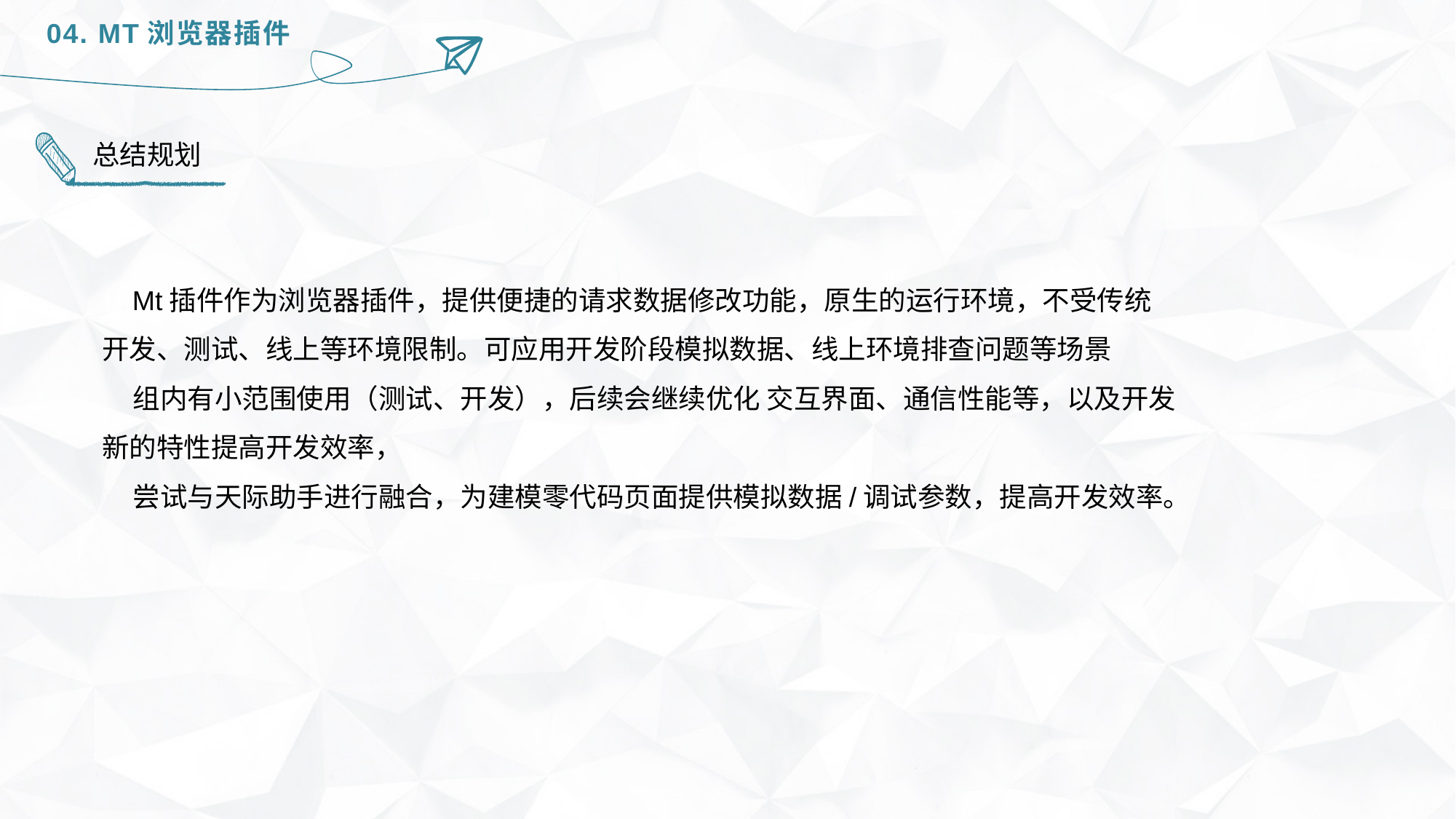

04. MT浏览器插件

总结规划
    Mt插件作为浏览器插件，提供便捷的请求数据修改功能，原生的运行环境，不受传统
开发、测试、线上等环境限制。可应用开发阶段模拟数据、线上环境排查问题等场景
    组内有小范围使用（测试、开发），后续会继续优化 交互界面、通信性能等，以及开发
新的特性提高开发效率，
    尝试与天际助手进行融合，为建模零代码页面提供模拟数据/调试参数，提高开发效率。